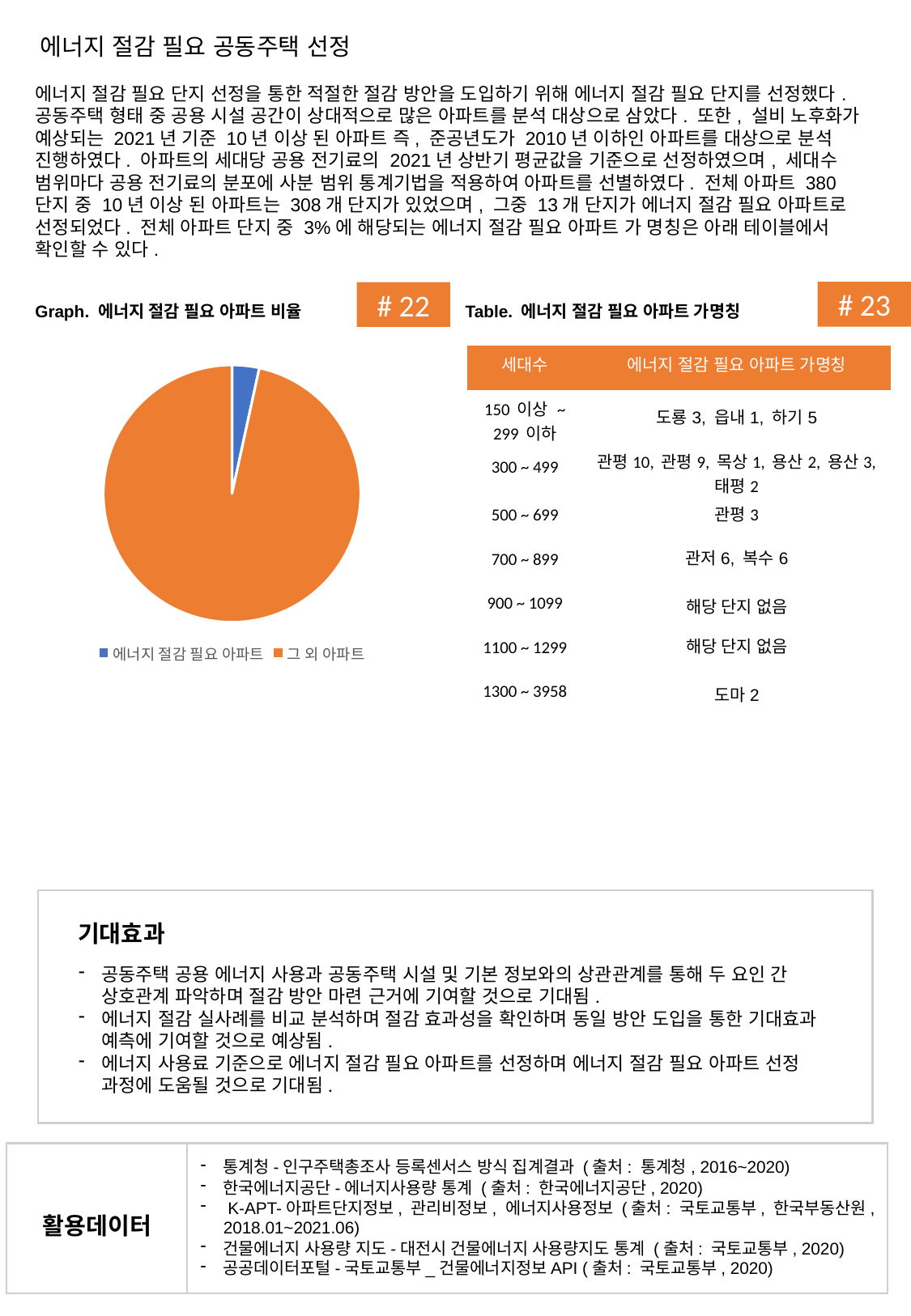

에너지 절감 필요 공동주택 선정
에너지 절감 필요 단지 선정을 통한 적절한 절감 방안을 도입하기 위해 에너지 절감 필요 단지를 선정했다. 공동주택 형태 중 공용 시설 공간이 상대적으로 많은 아파트를 분석 대상으로 삼았다. 또한, 설비 노후화가 예상되는 2021년 기준 10년 이상 된 아파트 즉, 준공년도가 2010년 이하인 아파트를 대상으로 분석 진행하였다. 아파트의 세대당 공용 전기료의 2021년 상반기 평균값을 기준으로 선정하였으며, 세대수 범위마다 공용 전기료의 분포에 사분 범위 통계기법을 적용하여 아파트를 선별하였다. 전체 아파트 380단지 중 10년 이상 된 아파트는 308개 단지가 있었으며, 그중 13개 단지가 에너지 절감 필요 아파트로 선정되었다. 전체 아파트 단지 중 3%에 해당되는 에너지 절감 필요 아파트 가 명칭은 아래 테이블에서 확인할 수 있다.
# 23
# 22
Graph. 에너지 절감 필요 아파트 비율
Table. 에너지 절감 필요 아파트 가명칭
| 세대수 | 에너지 절감 필요 아파트 가명칭 |
| --- | --- |
| 150 이상 ~ 299 이하 | 도룡3, 읍내1, 하기5 |
| 300 ~ 499 | 관평10, 관평9, 목상1, 용산2, 용산3, 태평2 |
| 500 ~ 699 | 관평3 |
| 700 ~ 899 | 관저6, 복수6 |
| 900 ~ 1099 | 해당 단지 없음 |
| 1100 ~ 1299 | 해당 단지 없음 |
| 1300 ~ 3958 | 도마2 |

### Chart

| Category |  |
|---|---|
| 에너지 절감 필요 아파트 | 0.034210526315789476 |
| 그 외 아파트 | 0.9657894736842105 |
기대효과
공동주택 공용 에너지 사용과 공동주택 시설 및 기본 정보와의 상관관계를 통해 두 요인 간 상호관계 파악하며 절감 방안 마련 근거에 기여할 것으로 기대됨.
에너지 절감 실사례를 비교 분석하며 절감 효과성을 확인하며 동일 방안 도입을 통한 기대효과 예측에 기여할 것으로 예상됨.
에너지 사용료 기준으로 에너지 절감 필요 아파트를 선정하며 에너지 절감 필요 아파트 선정 과정에 도움될 것으로 기대됨.

통계청-인구주택총조사 등록센서스 방식 집계결과 (출처: 통계청, 2016~2020)
한국에너지공단-에너지사용량 통계 (출처: 한국에너지공단, 2020)
 K-APT-아파트단지정보, 관리비정보, 에너지사용정보 (출처: 국토교통부, 한국부동산원, 2018.01~2021.06)
건물에너지 사용량 지도-대전시 건물에너지 사용량지도 통계 (출처: 국토교통부, 2020)
공공데이터포털-국토교통부_건물에너지정보API (출처: 국토교통부, 2020)
활용데이터